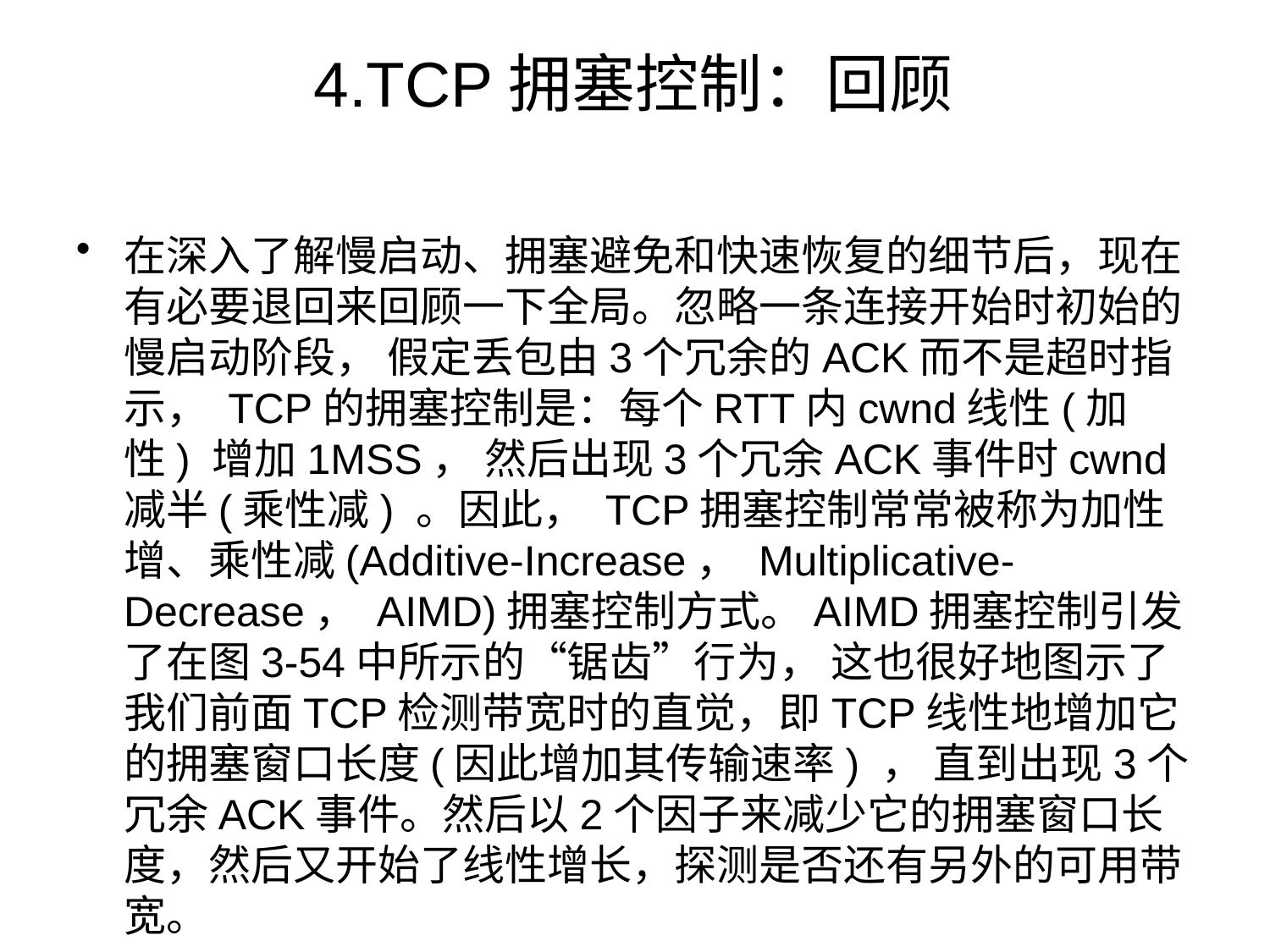

# 4.TCP拥塞控制：回顾
在深入了解慢启动、拥塞避免和快速恢复的细节后，现在有必要退回来回顾一下全局。忽略一条连接开始时初始的慢启动阶段， 假定丢包由3个冗余的ACK而不是超时指示， TCP的拥塞控制是：每个RTT内cwnd线性(加性) 增加1MSS， 然后出现3个冗余ACK事件时cwnd减半(乘性减) 。因此， TCP拥塞控制常常被称为加性增、乘性减(Additive-Increase， Multiplicative-Decrease， AIMD)拥塞控制方式。AIMD拥塞控制引发了在图3-54中所示的“锯齿”行为， 这也很好地图示了我们前面TCP检测带宽时的直觉，即TCP线性地增加它的拥塞窗口长度(因此增加其传输速率) ， 直到出现3个冗余ACK事件。然后以2个因子来减少它的拥塞窗口长度，然后又开始了线性增长，探测是否还有另外的可用带宽。